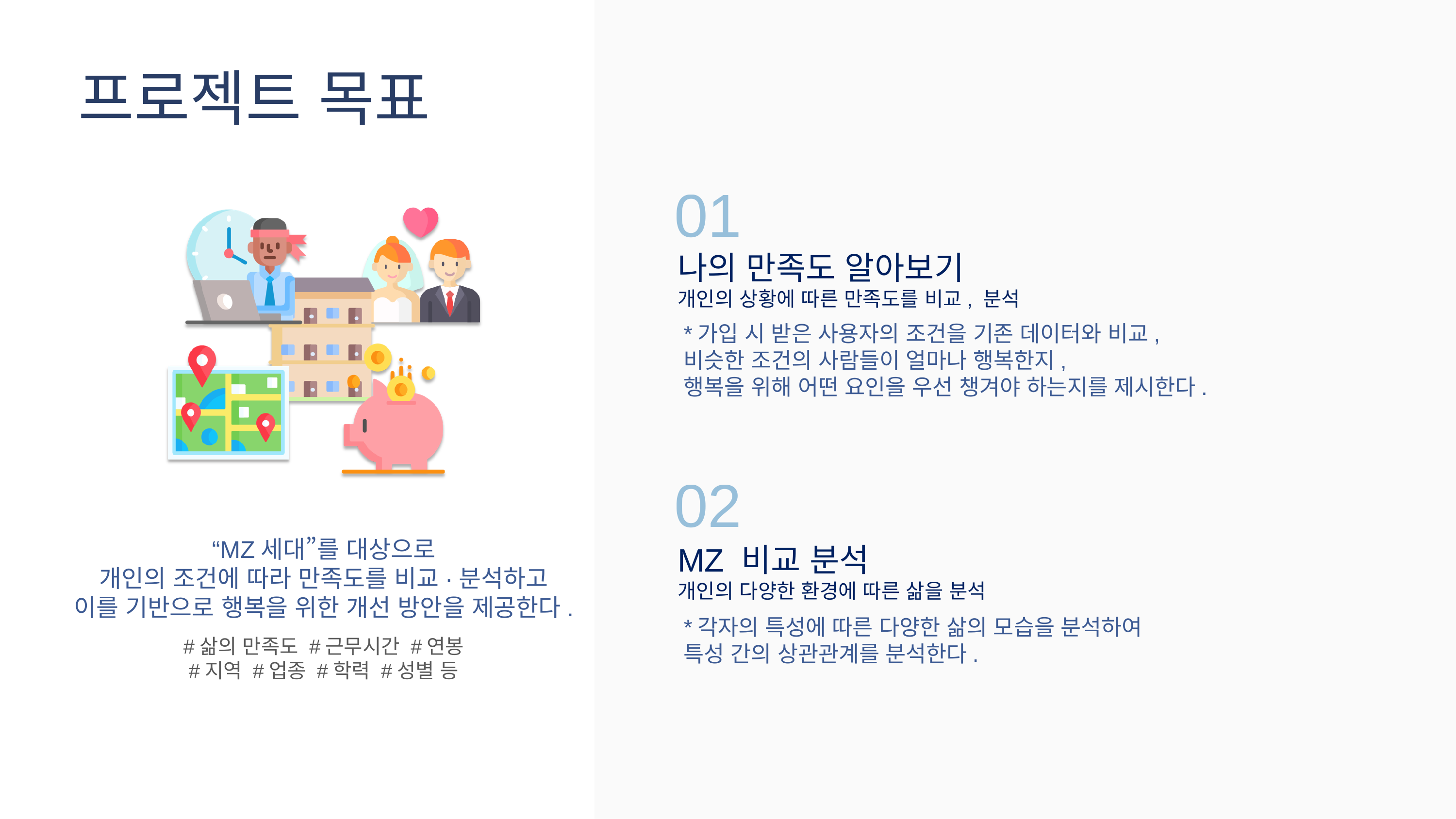

프로젝트 목표
01

나의 만족도 알아보기
개인의 상황에 따른 만족도를 비교, 분석
*가입 시 받은 사용자의 조건을 기존 데이터와 비교,
비슷한 조건의 사람들이 얼마나 행복한지,
행복을 위해 어떤 요인을 우선 챙겨야 하는지를 제시한다.
02
“MZ세대”를 대상으로
개인의 조건에 따라 만족도를 비교·분석하고
이를 기반으로 행복을 위한 개선 방안을 제공한다.
MZ 비교 분석
개인의 다양한 환경에 따른 삶을 분석
*각자의 특성에 따른 다양한 삶의 모습을 분석하여
특성 간의 상관관계를 분석한다.
#삶의 만족도 #근무시간 #연봉
#지역 #업종 #학력 #성별 등